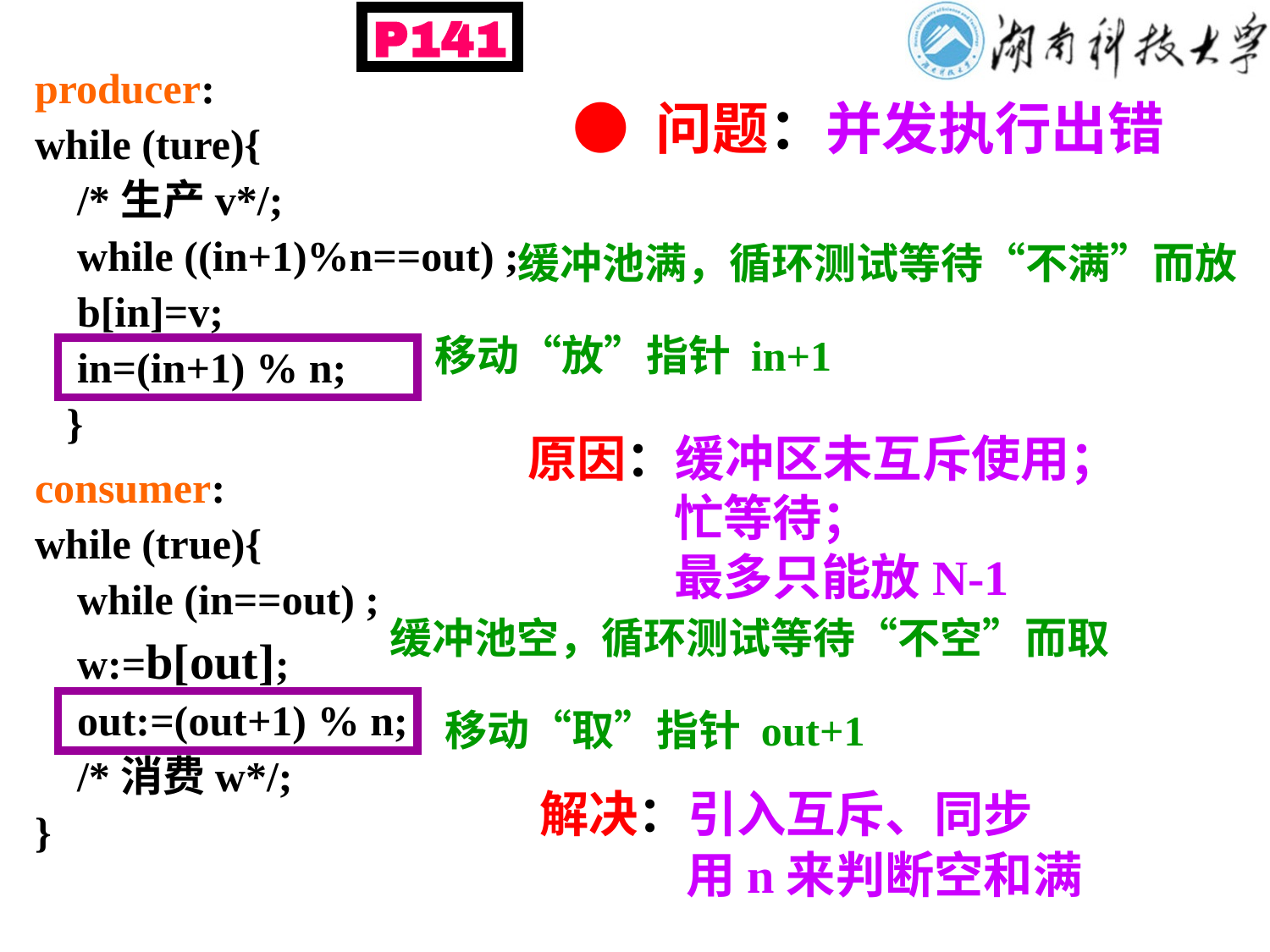

P141
producer:
while (ture){
    /*生产v*/;
    while ((in+1)%n==out) ;
    b[in]=v;
    in=(in+1) % n;
   }
● 问题：并发执行出错
缓冲池满，循环测试等待“不满”而放
移动“放”指针 in+1

原因：缓冲区未互斥使用；
            忙等待；
            最多只能放N-1

consumer:
while (true){
    while (in==out) ;
    w:=b[out];
    out:=(out+1) % n;
    /*消费w*/;
}
缓冲池空，循环测试等待“不空”而取
移动“取”指针 out+1
解决：引入互斥、同步
            用n来判断空和满